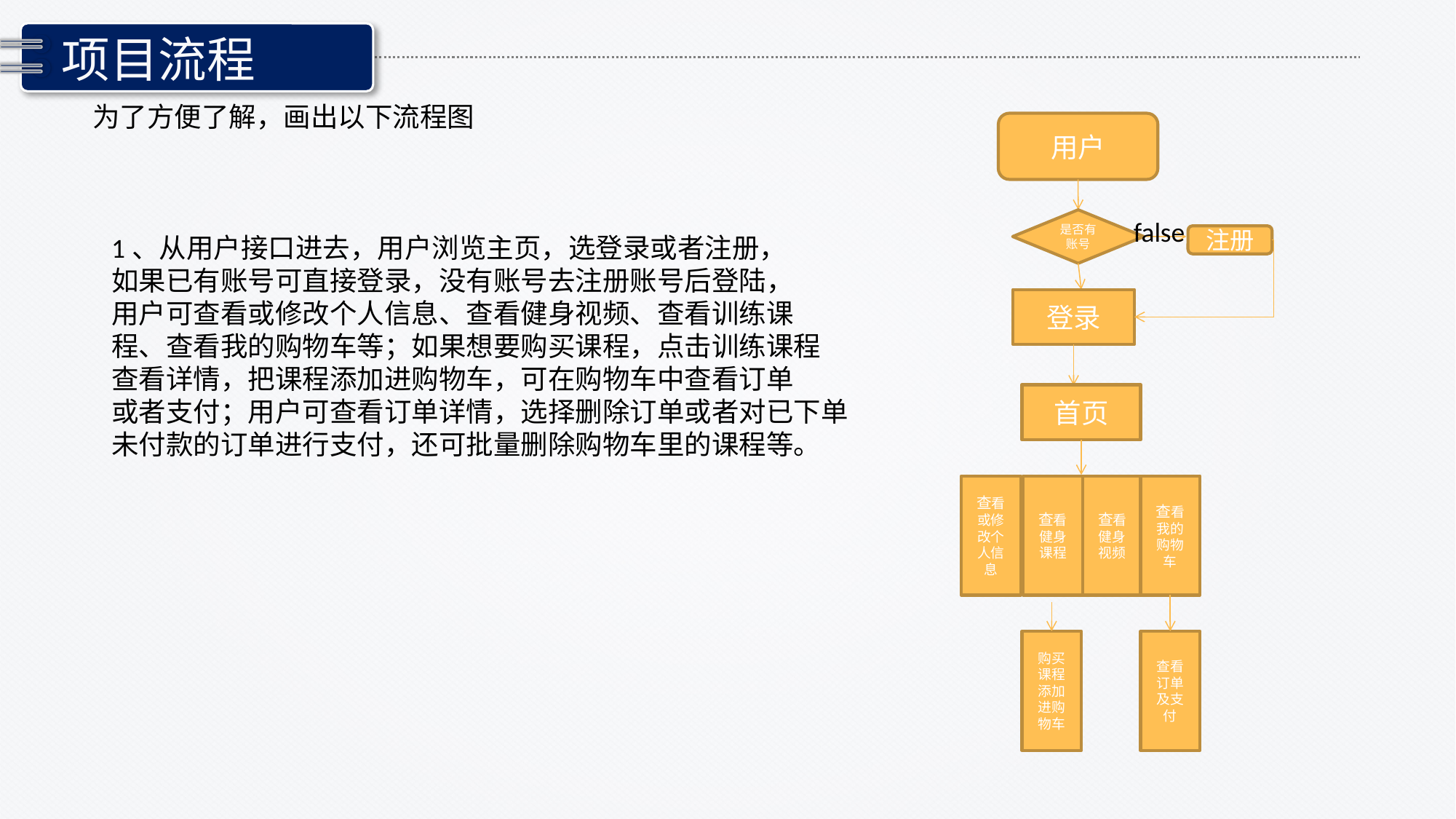

项目流程
为了方便了解，画出以下流程图
用户
是否有账号
false
1、从用户接口进去，用户浏览主页，选登录或者注册，
如果已有账号可直接登录，没有账号去注册账号后登陆，
用户可查看或修改个人信息、查看健身视频、查看训练课
程、查看我的购物车等；如果想要购买课程，点击训练课程
查看详情，把课程添加进购物车，可在购物车中查看订单
或者支付；用户可查看订单详情，选择删除订单或者对已下单
未付款的订单进行支付，还可批量删除购物车里的课程等。
注册
登录
首页
查看或修改个人信息
查看健身课程
查看
健身视频
查看
我的购物车
购买课程添加进购物车
查看订单及支付